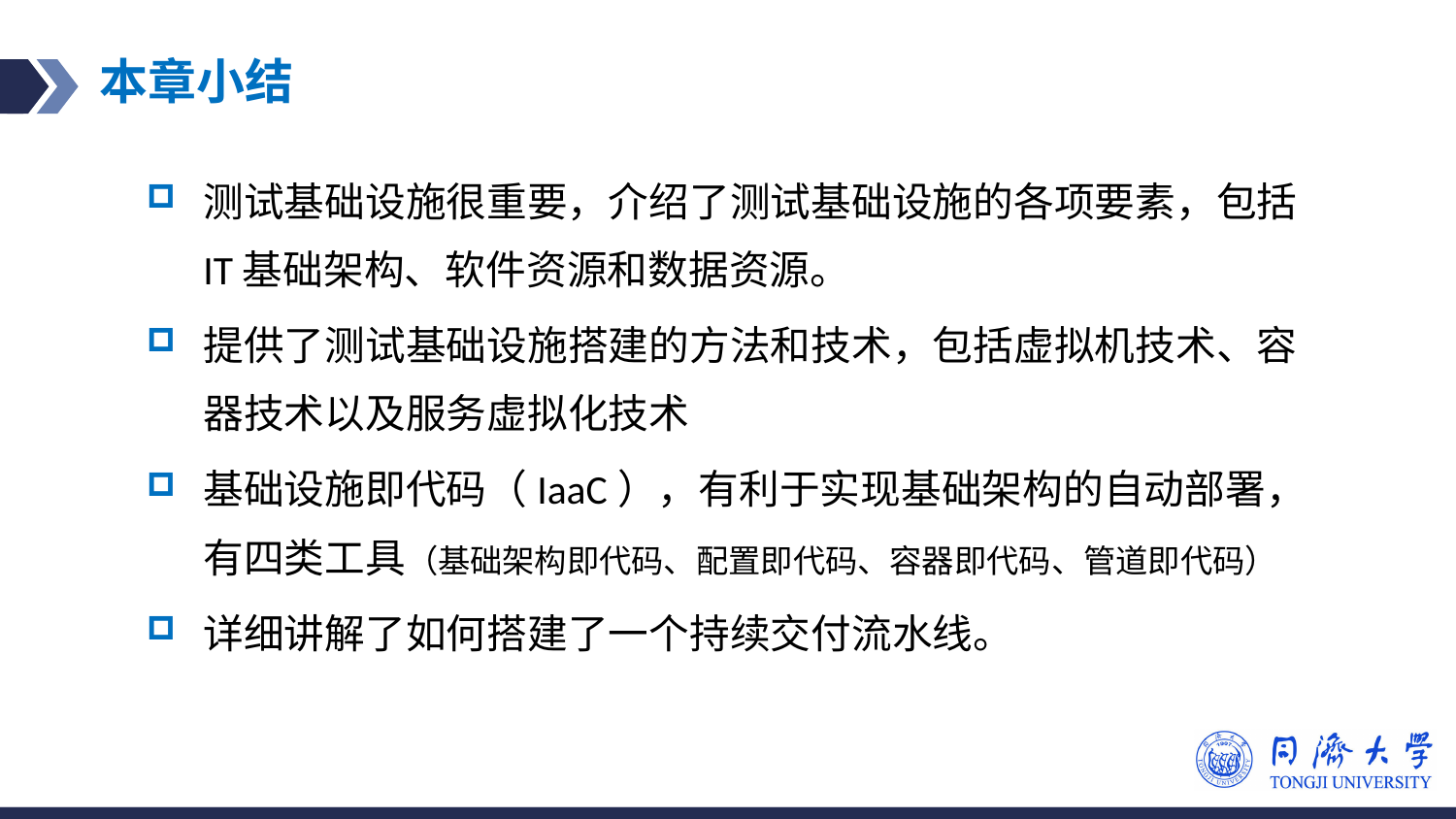

# 本章小结
测试基础设施很重要，介绍了测试基础设施的各项要素，包括IT基础架构、软件资源和数据资源。
提供了测试基础设施搭建的方法和技术，包括虚拟机技术、容器技术以及服务虚拟化技术
基础设施即代码（IaaC），有利于实现基础架构的自动部署，有四类工具（基础架构即代码、配置即代码、容器即代码、管道即代码）
详细讲解了如何搭建了一个持续交付流水线。